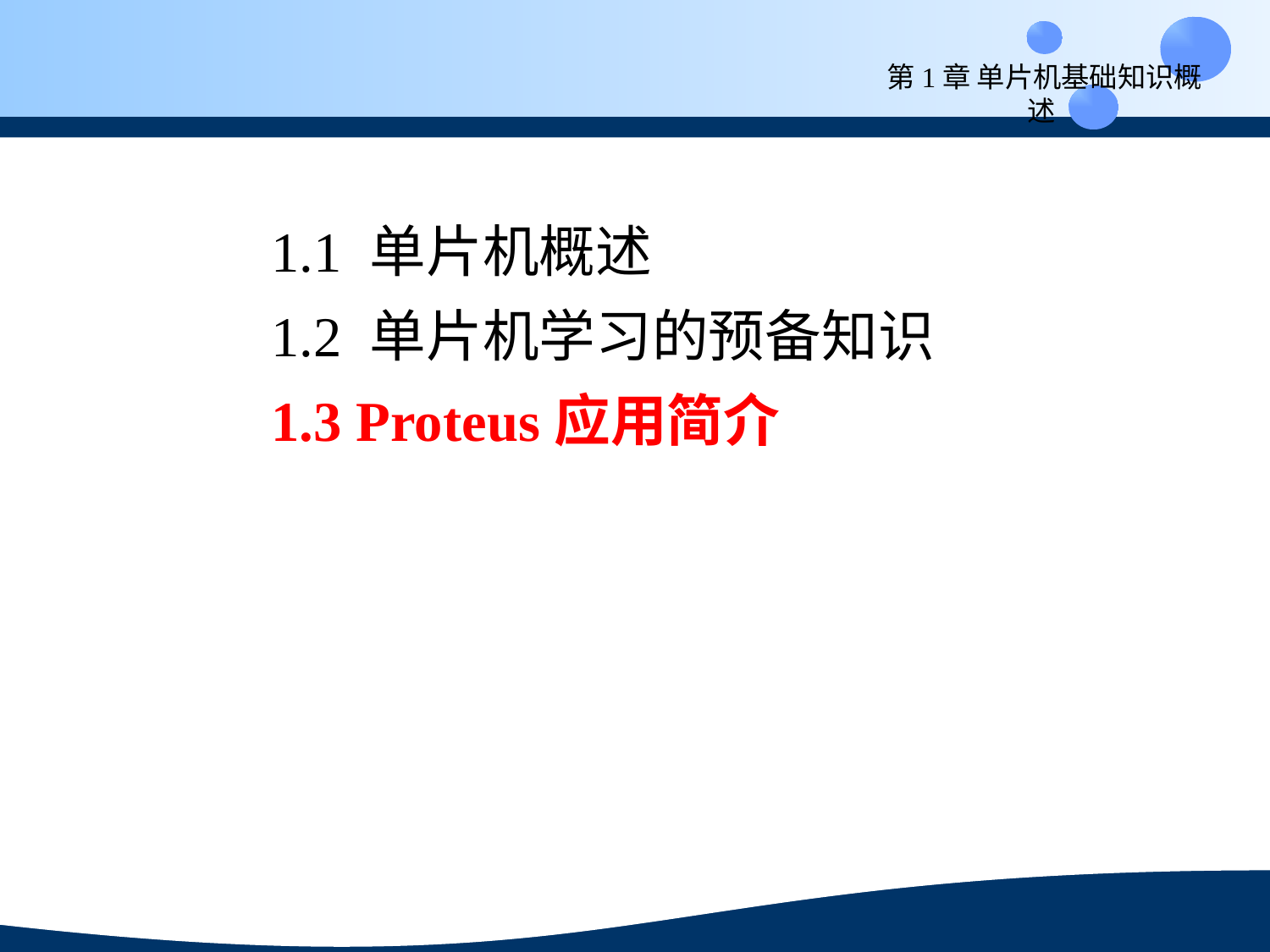

第1章 单片机基础知识概述
1.1 单片机概述
1.2 单片机学习的预备知识
1.3 Proteus应用简介